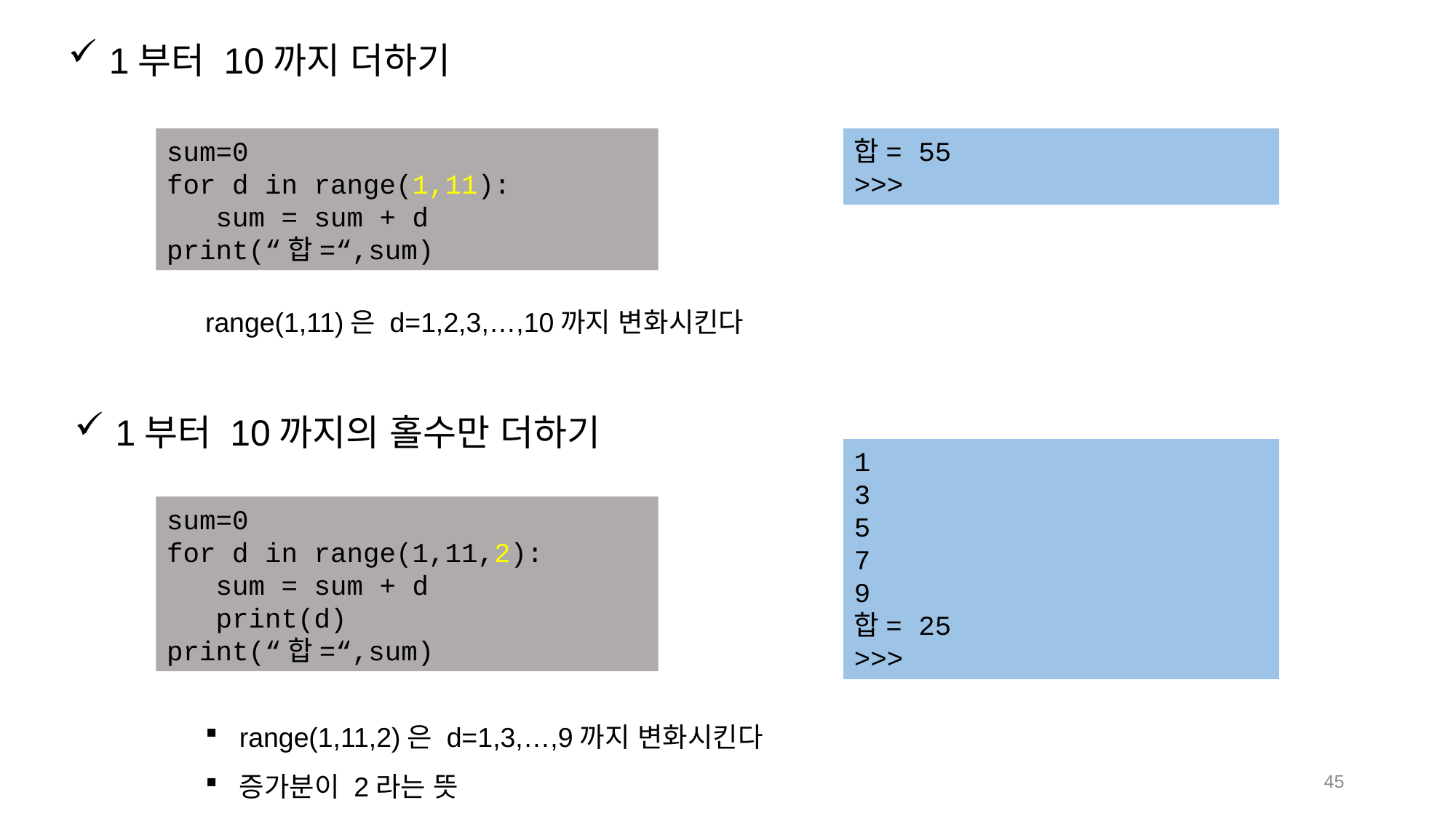

1부터 10까지 더하기
sum=0
for d in range(1,11):
   sum = sum + d
print(“합=“,sum)
합= 55
>>>
range(1,11)은 d=1,2,3,…,10까지 변화시킨다
1부터 10까지의 홀수만 더하기
1
3
5
7
9
합= 25
>>>
sum=0
for d in range(1,11,2):
   sum = sum + d
   print(d)
print(“합=“,sum)
range(1,11,2)은 d=1,3,…,9까지 변화시킨다
증가분이 2라는 뜻
45